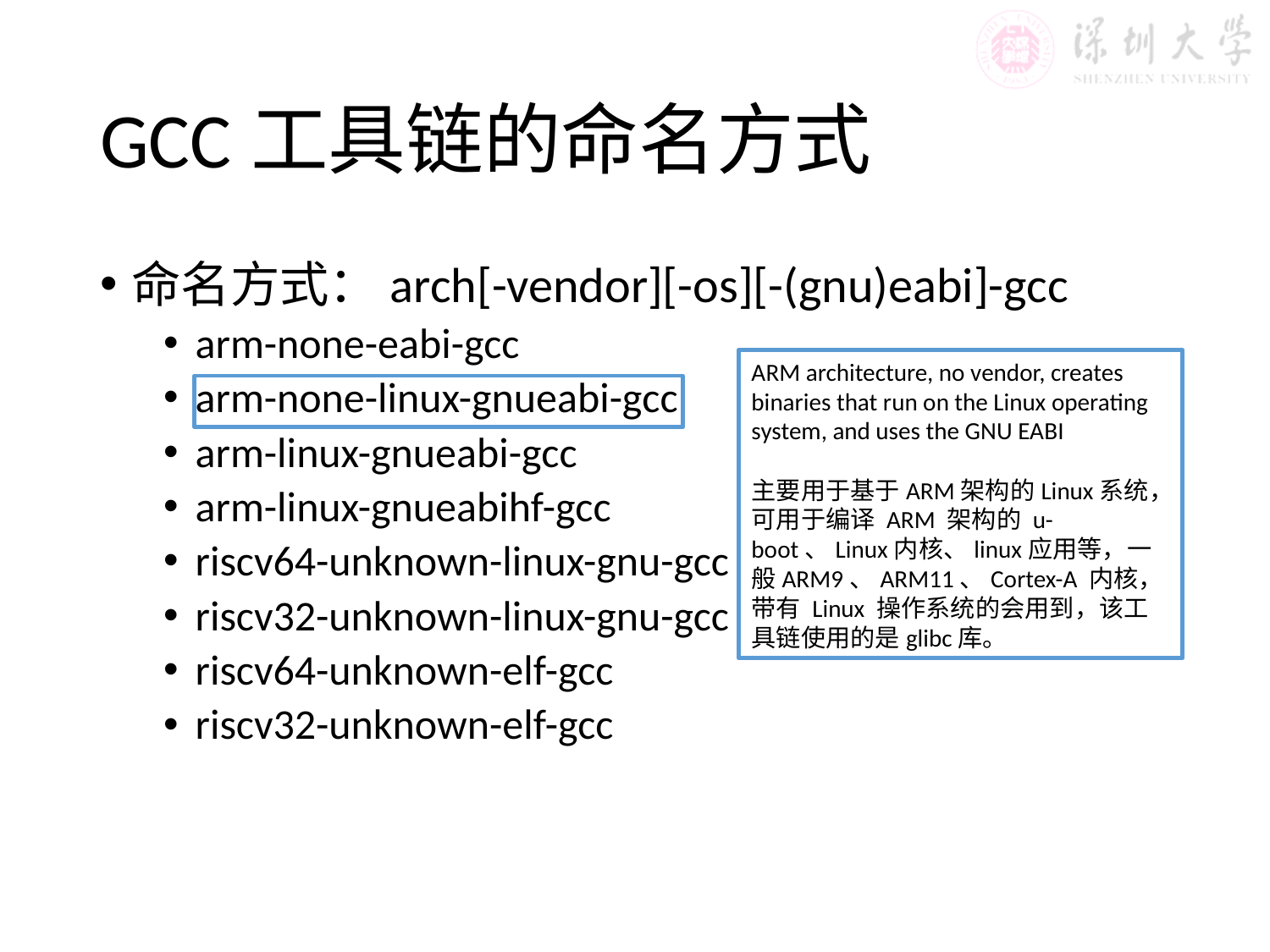

# GCC工具链的命名方式
命名方式：arch[-vendor][-os][-(gnu)eabi]-gcc
arm-none-eabi-gcc
arm-none-linux-gnueabi-gcc
arm-linux-gnueabi-gcc
arm-linux-gnueabihf-gcc
riscv64-unknown-linux-gnu-gcc
riscv32-unknown-linux-gnu-gcc
riscv64-unknown-elf-gcc
riscv32-unknown-elf-gcc

ARM architecture, no vendor, creates binaries that run on the Linux operating system, and uses the GNU EABI

主要用于基于ARM架构的Linux系统，可用于编译 ARM 架构的 u-boot、Linux内核、linux应用等，一般ARM9、ARM11、Cortex-A 内核，带有 Linux 操作系统的会用到，该工具链使用的是glibc库。